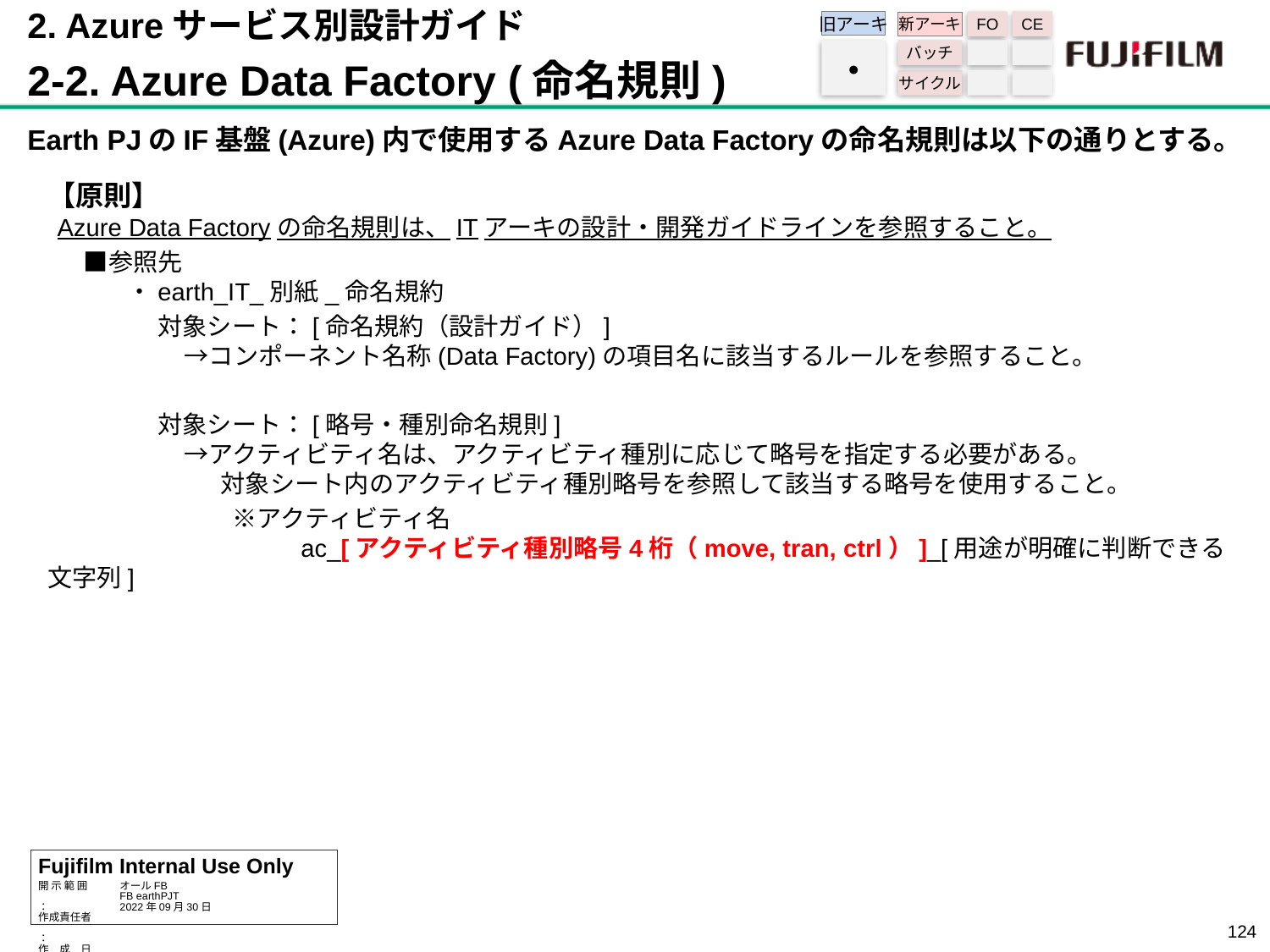

2. Azureサービス別設計ガイド
2-2. Azure Data Factory (命名規則)
旧アーキ
FO
CE
新アーキ
バッチ

サイクル

●
Earth PJのIF基盤(Azure)内で使用するAzure Data Factoryの命名規則は以下の通りとする。
【原則】
 Azure Data Factoryの命名規則は、ITアーキの設計・開発ガイドラインを参照すること。
 　■参照先
 　　　・earth_IT_別紙_命名規約
 　　　　対象シート：[命名規約（設計ガイド）]
 　　　　　→コンポーネント名称(Data Factory)の項目名に該当するルールを参照すること。

 　　　　対象シート：[略号・種別命名規則]
 　　　　　→アクティビティ名は、アクティビティ種別に応じて略号を指定する必要がある。
　　　　　　　対象シート内のアクティビティ種別略号を参照して該当する略号を使用すること。
 　　　　　　　※アクティビティ名
　　　　　　　　　　ac_[アクティビティ種別略号4桁（move, tran, ctrl）]_[用途が明確に判断できる文字列]

124